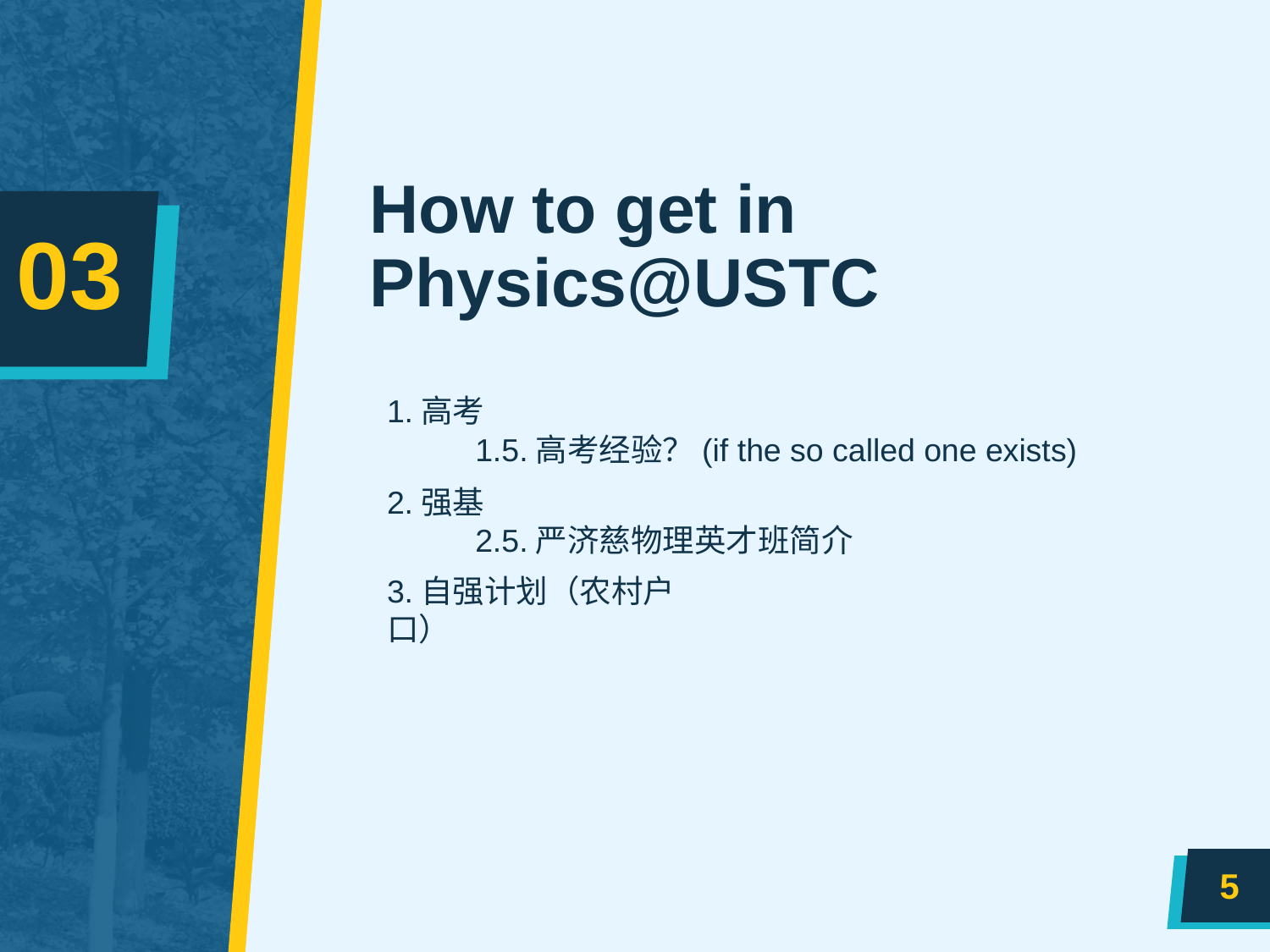

# How to get in Physics@USTC
03
1.高考
1.5.高考经验？(if the so called one exists)
2.强基
2.5.严济慈物理英才班简介
3.自强计划（农村户口）
5